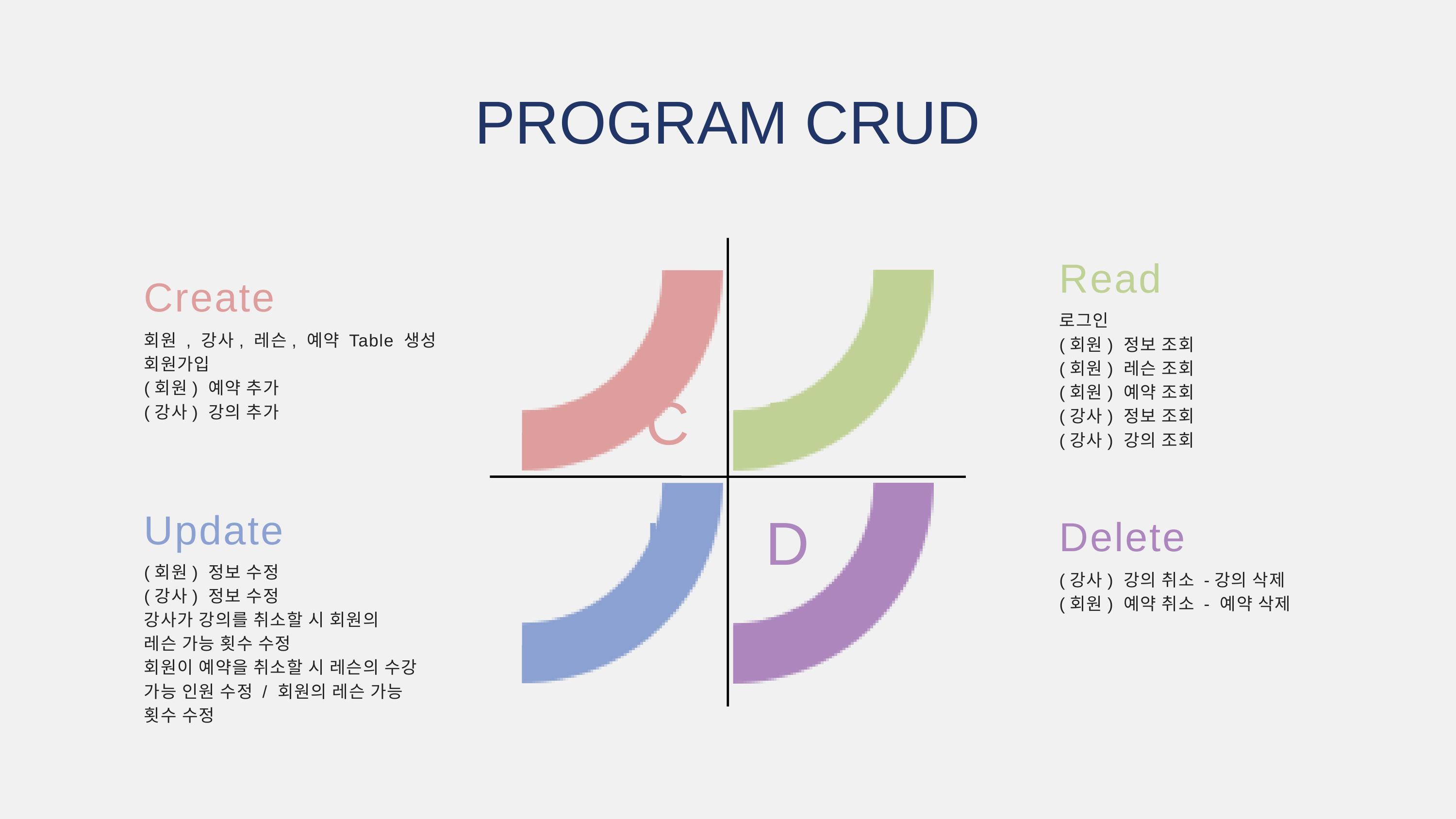

PROGRAM CRUD

Read
Create

로그인
(회원) 정보 조회
(회원) 레슨 조회
(회원) 예약 조회
(강사) 정보 조회
(강사) 강의 조회

회원 , 강사, 레슨, 예약 Table 생성
회원가입
(회원) 예약 추가
(강사) 강의 추가

C
R

U
D
Update
Delete
(회원) 정보 수정
(강사) 정보 수정
강사가 강의를 취소할 시 회원의
레슨 가능 횟수 수정
회원이 예약을 취소할 시 레슨의 수강 가능 인원 수정 / 회원의 레슨 가능 횟수 수정
(강사) 강의 취소 -강의 삭제
(회원) 예약 취소 - 예약 삭제